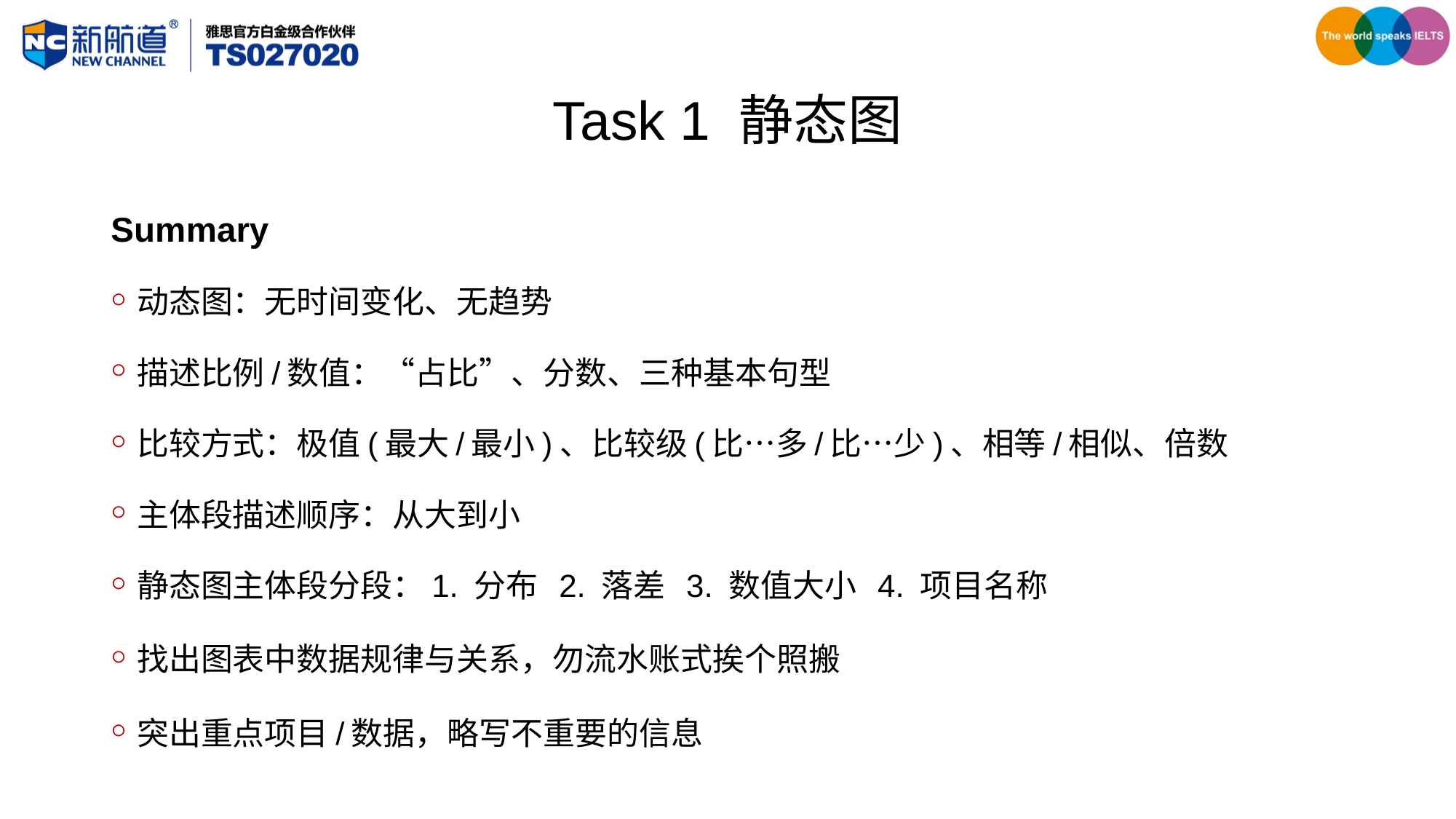

# Task 1 静态图
Summary
动态图：无时间变化、无趋势
描述比例/数值：“占比”、分数、三种基本句型
比较方式：极值(最大/最小)、比较级(比…多/比…少)、相等/相似、倍数
主体段描述顺序：从大到小
静态图主体段分段：1. 分布  2. 落差  3. 数值大小  4. 项目名称
找出图表中数据规律与关系，勿流水账式挨个照搬
突出重点项目/数据，略写不重要的信息